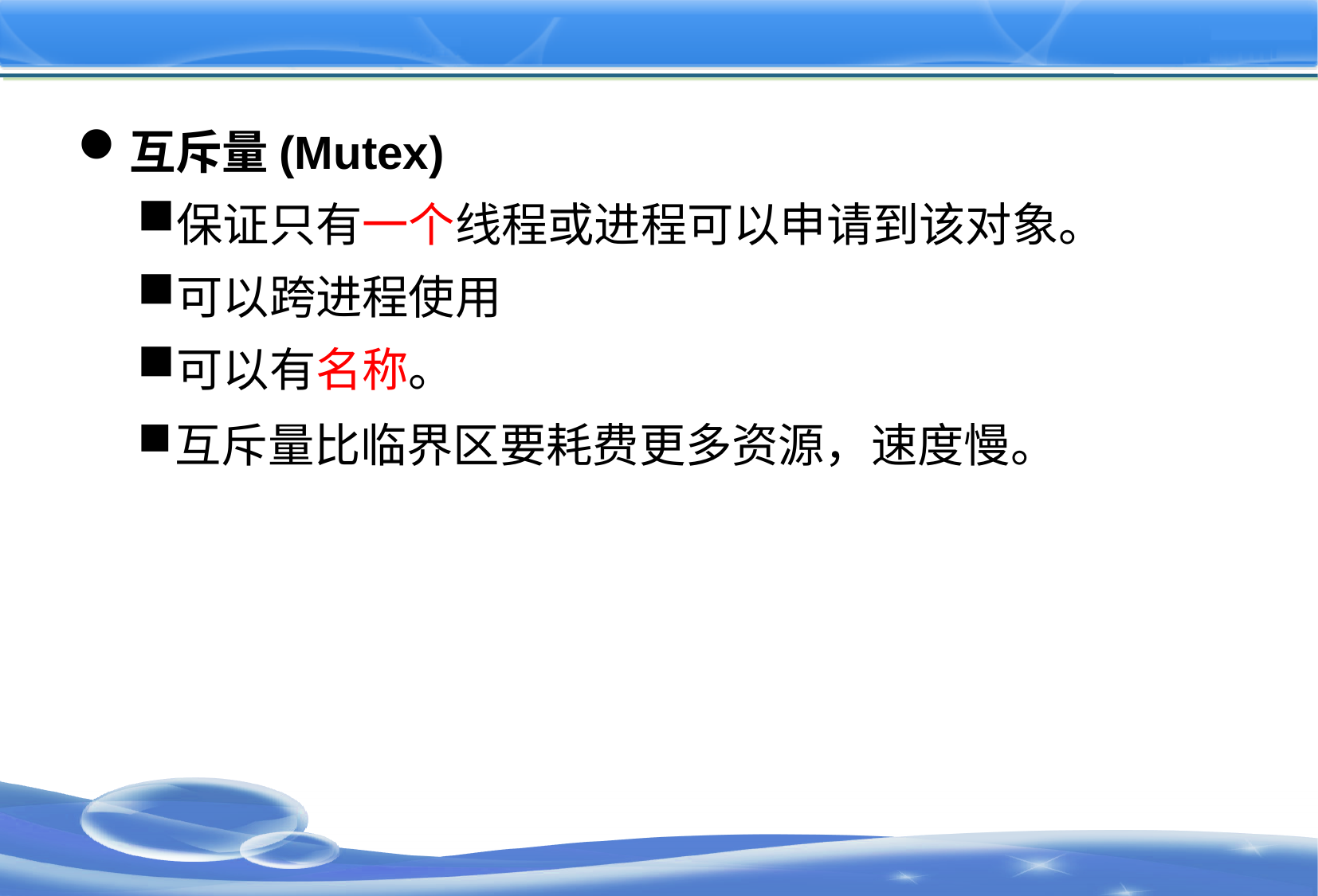

#
互斥量(Mutex)
保证只有一个线程或进程可以申请到该对象。
可以跨进程使用
可以有名称。
互斥量比临界区要耗费更多资源，速度慢。